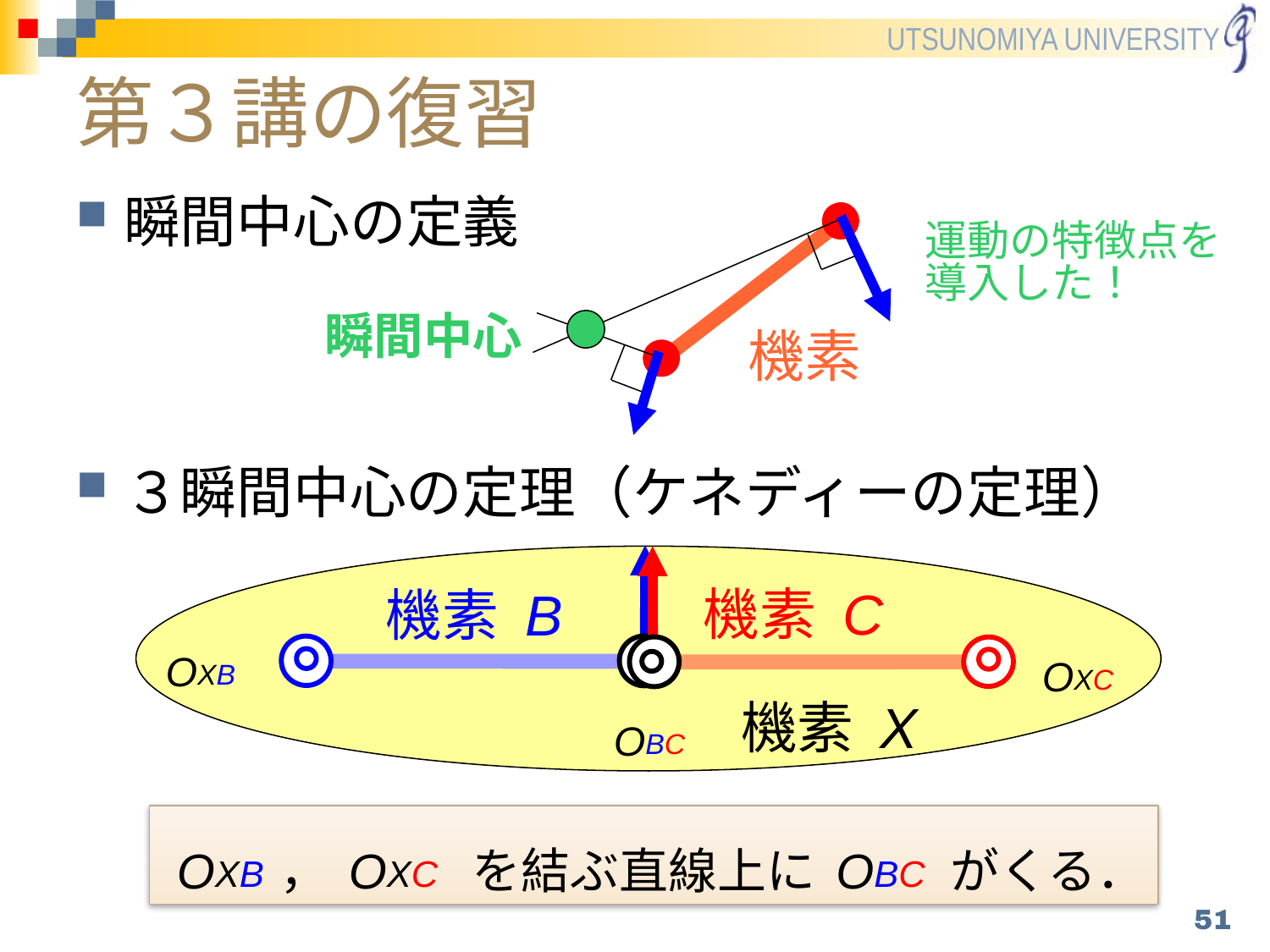

# 第３講の復習
瞬間中心の定義

３瞬間中心の定理（ケネディーの定理）

運動の特徴点を導入した！
瞬間中心
機素

機素 C
機素 B
OXB
OXC
OBC
機素 X
OXB，OXC を結ぶ直線上にOBC がくる．

51